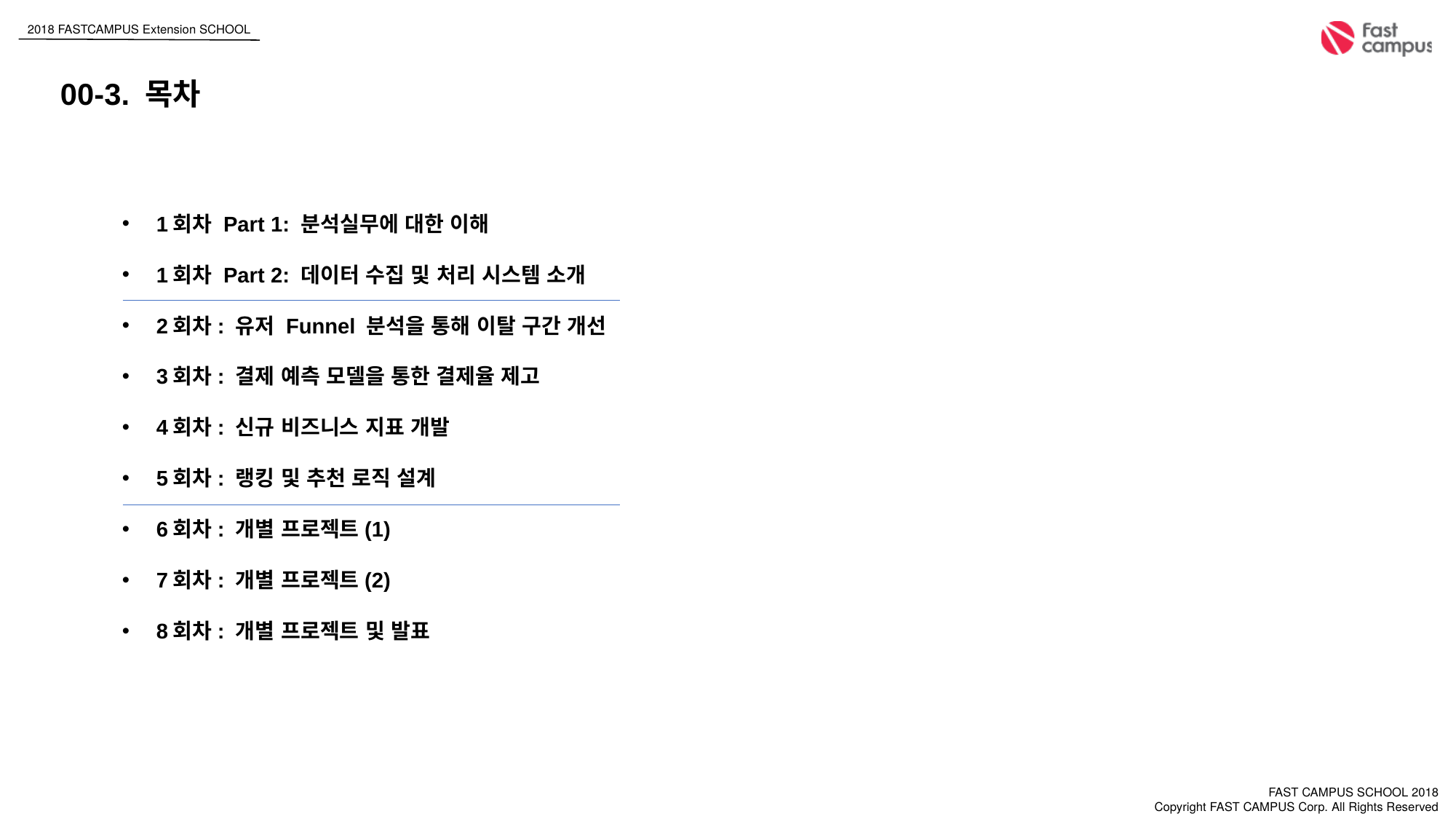

00-3. 목차
1회차 Part 1: 분석실무에 대한 이해

1회차 Part 2: 데이터 수집 및 처리 시스템 소개

2회차: 유저 Funnel 분석을 통해 이탈 구간 개선

3회차: 결제 예측 모델을 통한 결제율 제고

4회차: 신규 비즈니스 지표 개발

5회차: 랭킹 및 추천 로직 설계

6회차: 개별 프로젝트(1)

7회차: 개별 프로젝트(2)

8회차: 개별 프로젝트 및 발표